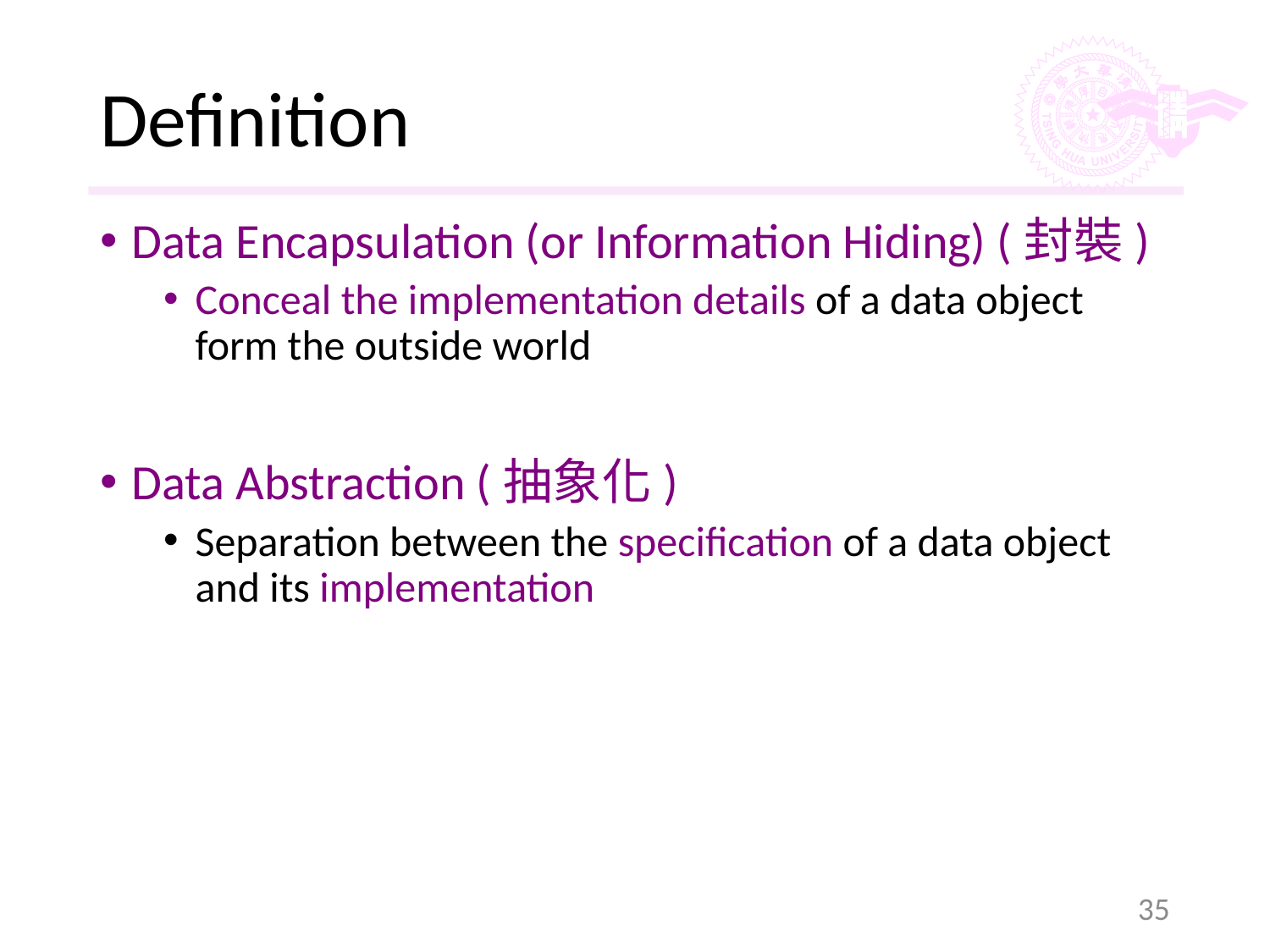

# Definition
Data Encapsulation (or Information Hiding) (封裝)
Conceal the implementation details of a data object form the outside world

Data Abstraction (抽象化)
Separation between the specification of a data object and its implementation

35